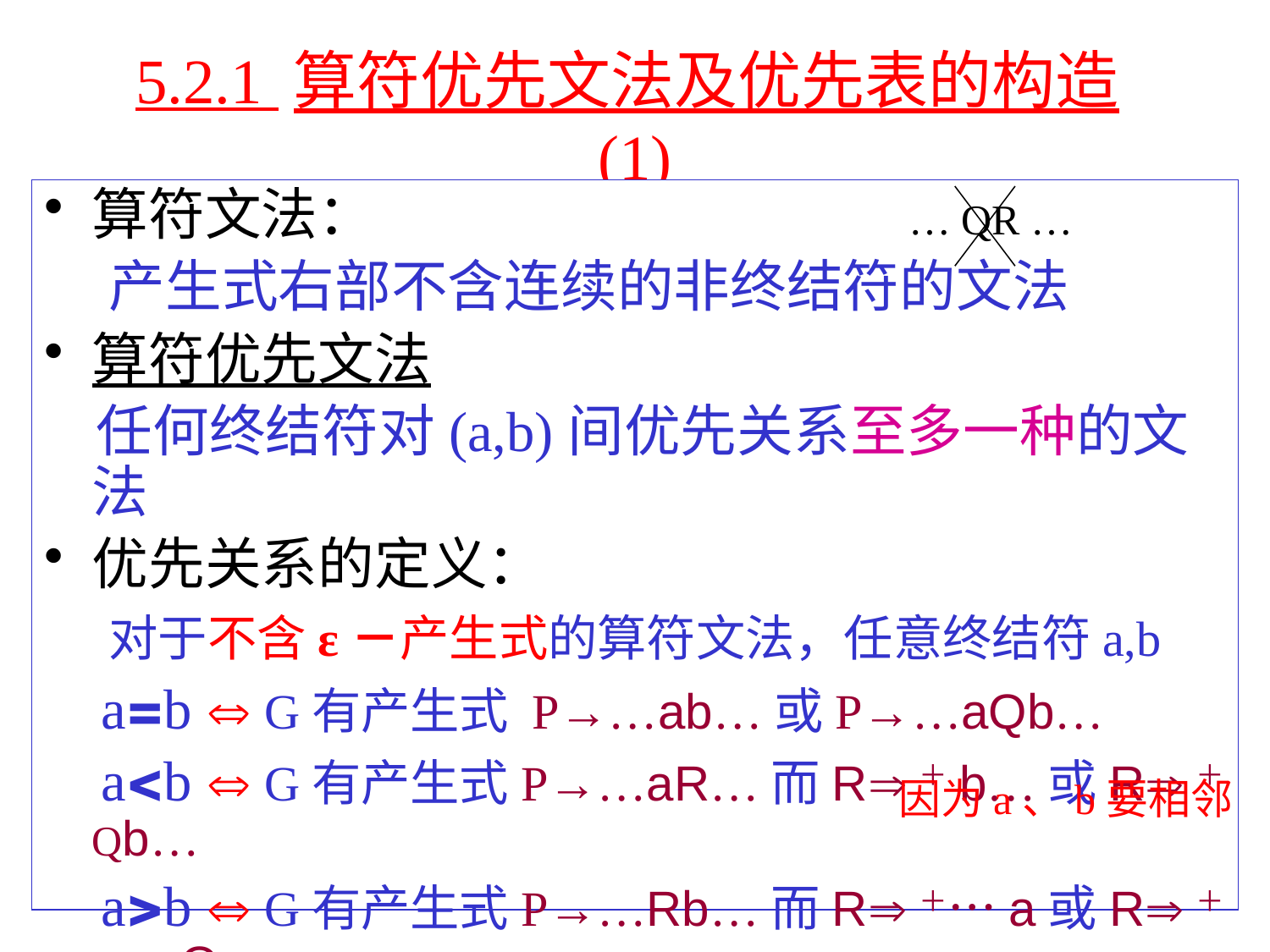

# 5.2.1 算符优先文法及优先表的构造(1)
算符文法：
    产生式右部不含连续的非终结符的文法
算符优先文法
   任何终结符对(a,b)间优先关系至多一种的文法
优先关系的定义：
    对于不含ε－产生式的算符文法，任意终结符a,b
    a=b ⇔ G有产生式 P→…ab…或P→…aQb…
    a<b ⇔ G有产生式P→…aR…而R⇒＋b…或R⇒＋ Qb…
    a>b ⇔ G有产生式P→…Rb…而R⇒＋…a或R⇒＋…aQ
… QR …
因为a、b要相邻